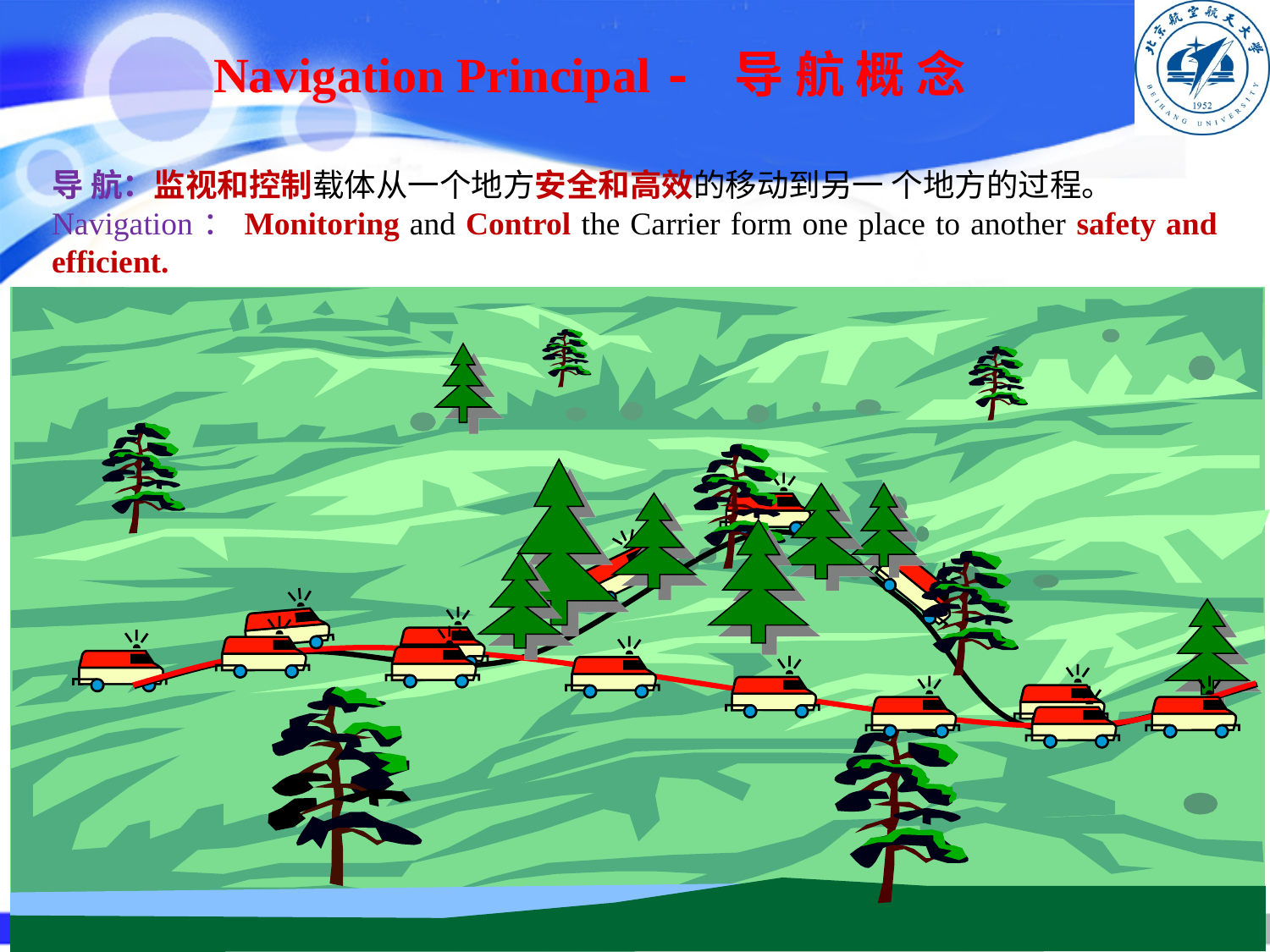

# Navigation Principal - 导 航 概 念
导 航：监视和控制载体从一个地方安全和高效的移动到另一 个地方的过程。
Navigation：Monitoring and Control the Carrier form one place to another safety and efficient.